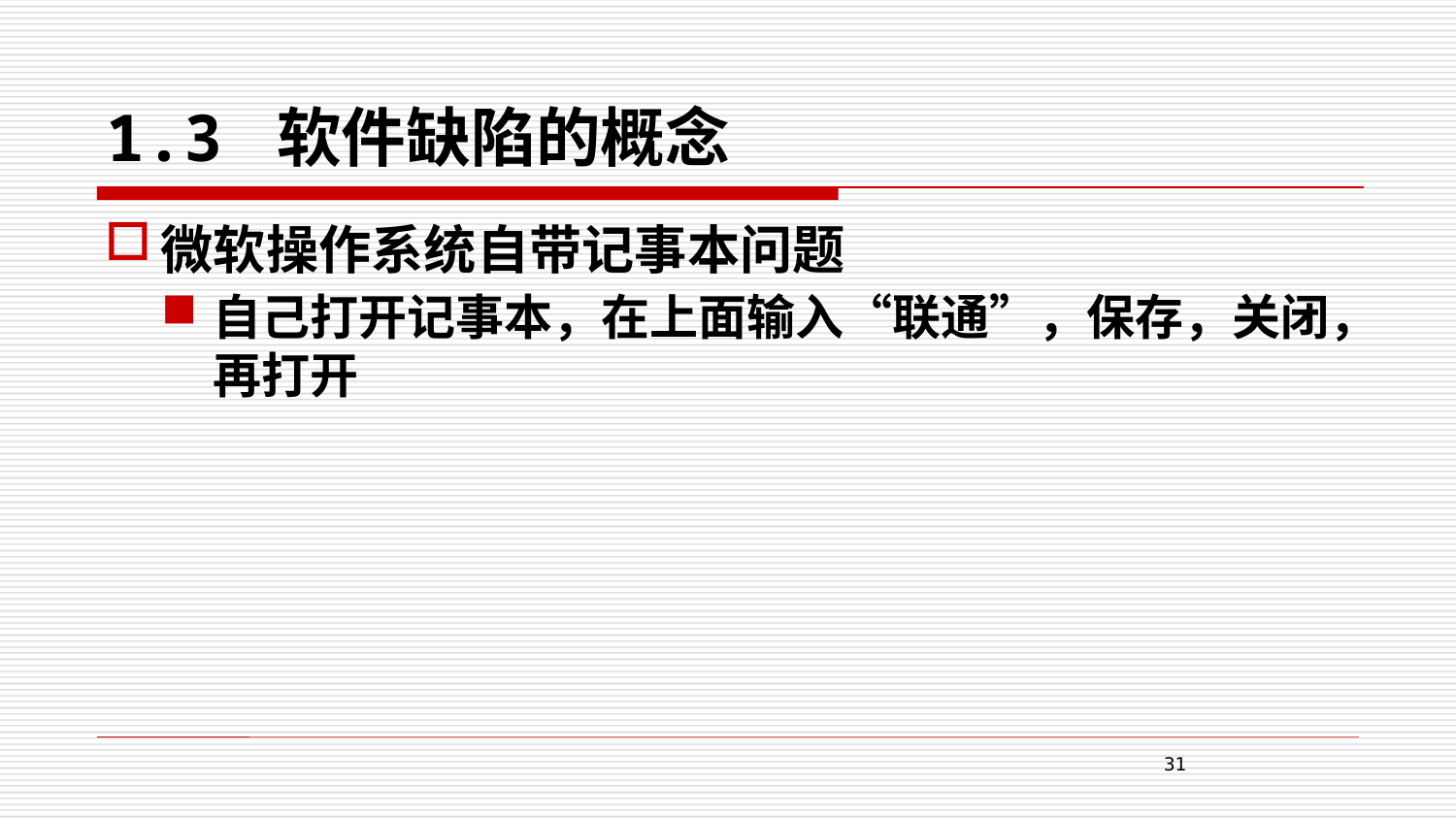

# 1.3 软件缺陷的概念
微软操作系统自带记事本问题
自己打开记事本，在上面输入“联通”，保存，关闭，再打开
31